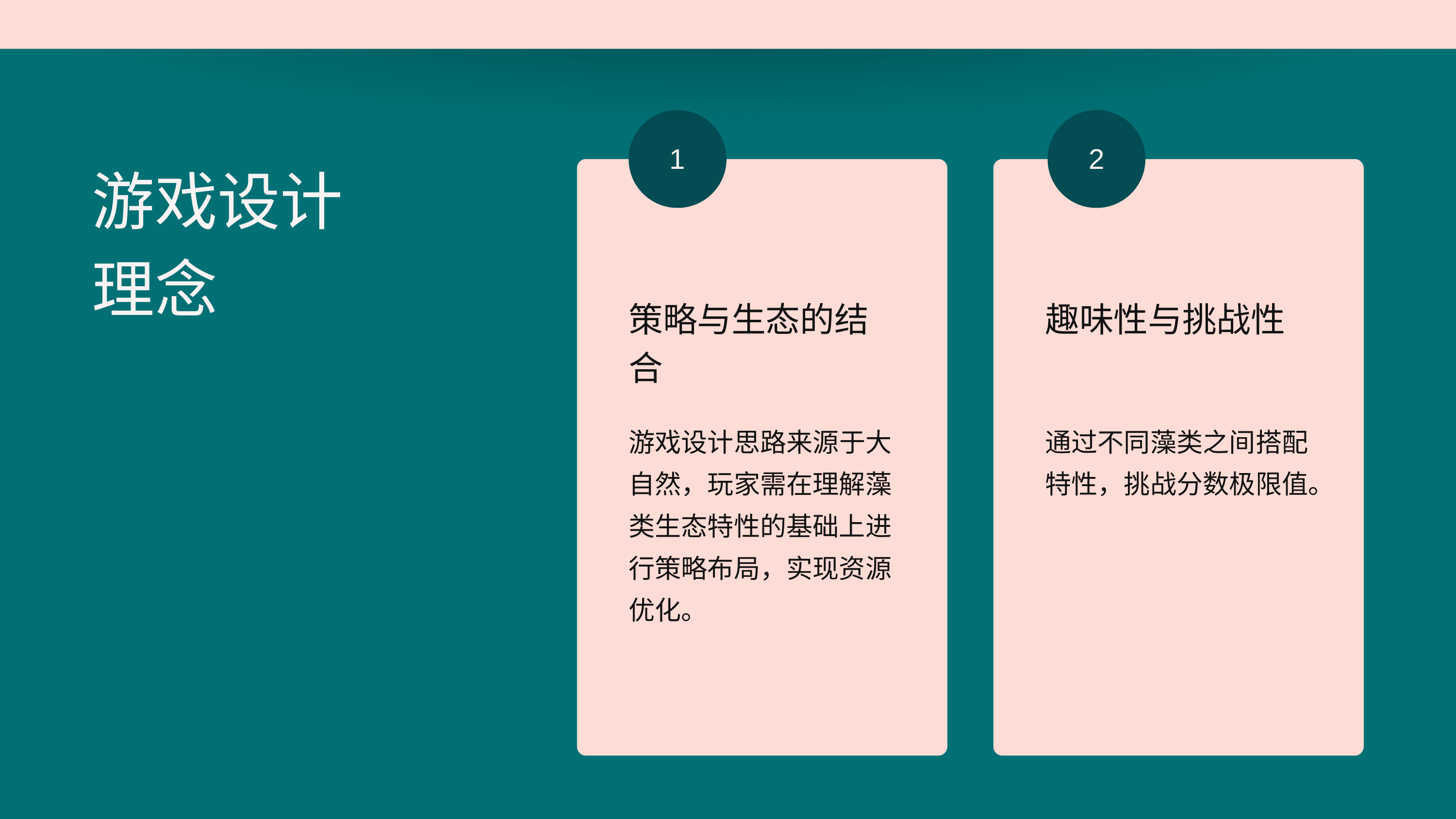

1

2
游戏设计理念

策略与生态的结合
游戏设计思路来源于大自然，玩家需在理解藻类生态特性的基础上进行策略布局，实现资源优化。
趣味性与挑战性
通过不同藻类之间搭配特性，挑战分数极限值。